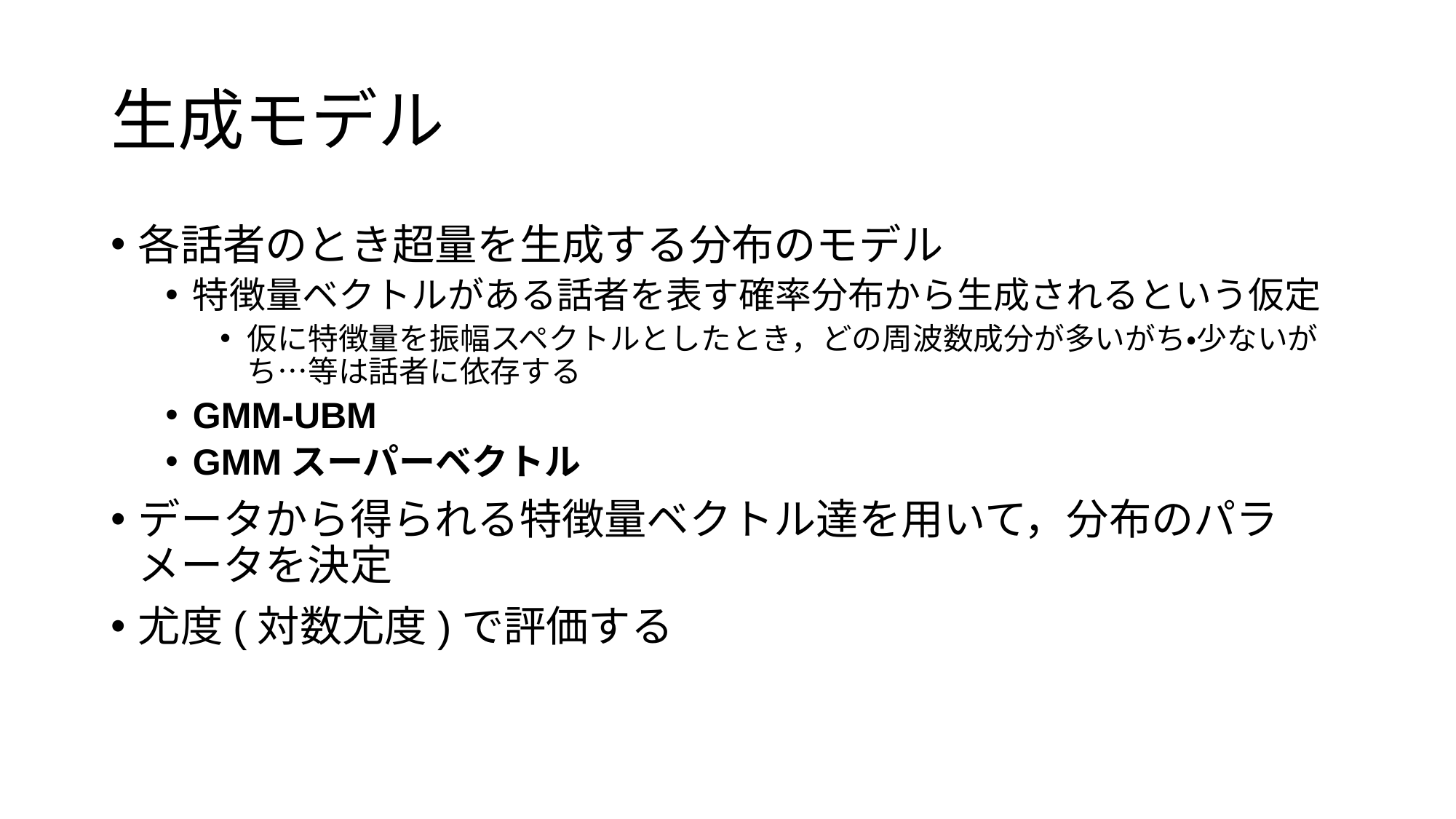

# 生成モデル
各話者のとき超量を生成する分布のモデル
特徴量ベクトルがある話者を表す確率分布から生成されるという仮定
仮に特徴量を振幅スペクトルとしたとき，どの周波数成分が多いがち・少ないがち…等は話者に依存する
GMM-UBM
GMMスーパーベクトル
データから得られる特徴量ベクトル達を用いて，分布のパラメータを決定
尤度(対数尤度)で評価する